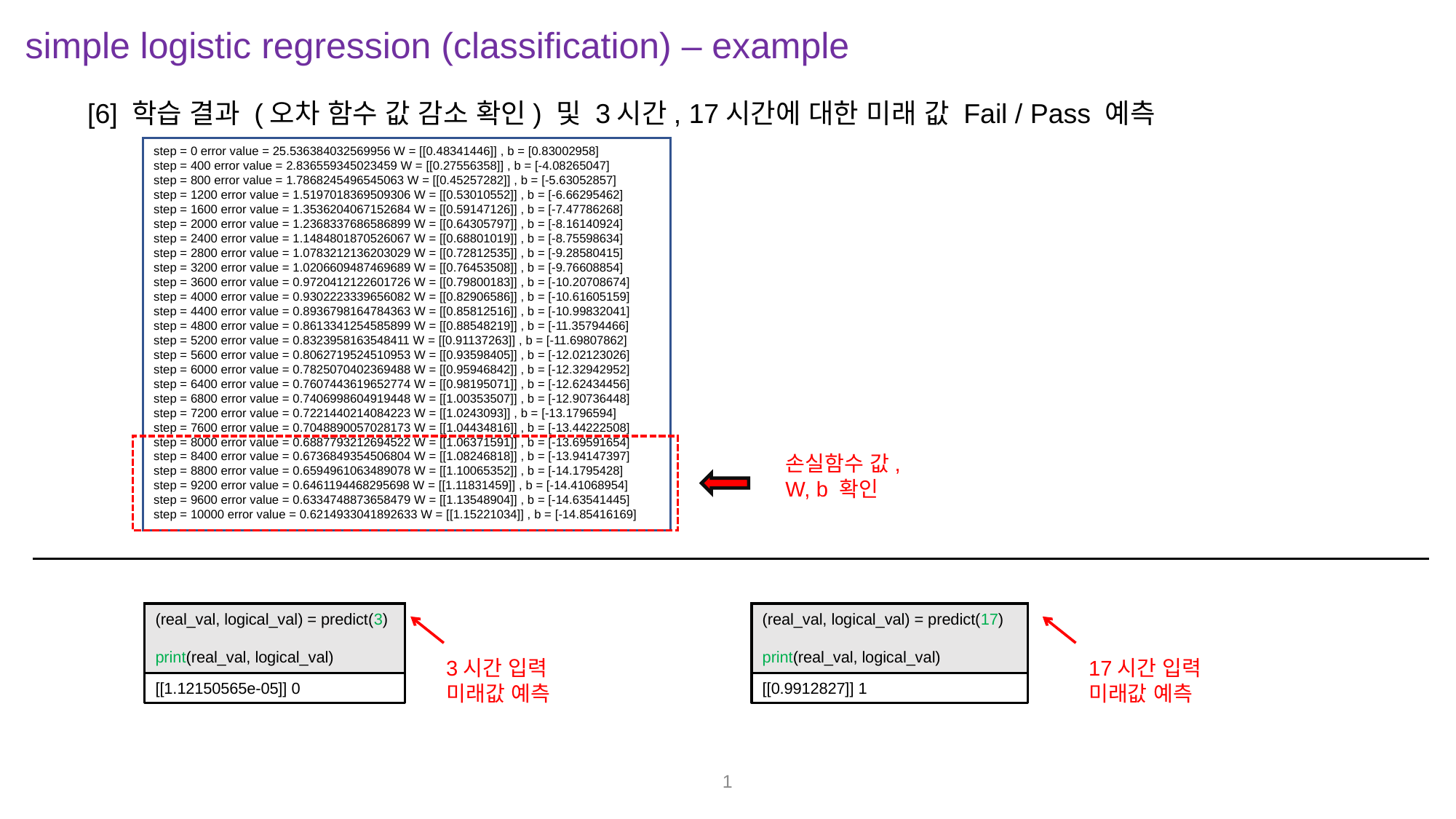

simple logistic regression (classification) – example
[6] 학습 결과 (오차 함수 값 감소 확인) 및 3시간, 17시간에 대한 미래 값 Fail / Pass 예측
step = 0 error value = 25.536384032569956 W = [[0.48341446]] , b = [0.83002958]
step = 400 error value = 2.836559345023459 W = [[0.27556358]] , b = [-4.08265047]
step = 800 error value = 1.7868245496545063 W = [[0.45257282]] , b = [-5.63052857]
step = 1200 error value = 1.5197018369509306 W = [[0.53010552]] , b = [-6.66295462]
step = 1600 error value = 1.3536204067152684 W = [[0.59147126]] , b = [-7.47786268]
step = 2000 error value = 1.2368337686586899 W = [[0.64305797]] , b = [-8.16140924]
step = 2400 error value = 1.1484801870526067 W = [[0.68801019]] , b = [-8.75598634]
step = 2800 error value = 1.0783212136203029 W = [[0.72812535]] , b = [-9.28580415]
step = 3200 error value = 1.0206609487469689 W = [[0.76453508]] , b = [-9.76608854]
step = 3600 error value = 0.9720412122601726 W = [[0.79800183]] , b = [-10.20708674]
step = 4000 error value = 0.9302223339656082 W = [[0.82906586]] , b = [-10.61605159]
step = 4400 error value = 0.8936798164784363 W = [[0.85812516]] , b = [-10.99832041]
step = 4800 error value = 0.8613341254585899 W = [[0.88548219]] , b = [-11.35794466]
step = 5200 error value = 0.8323958163548411 W = [[0.91137263]] , b = [-11.69807862]
step = 5600 error value = 0.8062719524510953 W = [[0.93598405]] , b = [-12.02123026]
step = 6000 error value = 0.7825070402369488 W = [[0.95946842]] , b = [-12.32942952]
step = 6400 error value = 0.7607443619652774 W = [[0.98195071]] , b = [-12.62434456]
step = 6800 error value = 0.7406998604919448 W = [[1.00353507]] , b = [-12.90736448]
step = 7200 error value = 0.7221440214084223 W = [[1.0243093]] , b = [-13.1796594]
step = 7600 error value = 0.7048890057028173 W = [[1.04434816]] , b = [-13.44222508]
step = 8000 error value = 0.6887793212694522 W = [[1.06371591]] , b = [-13.69591654]
step = 8400 error value = 0.6736849354506804 W = [[1.08246818]] , b = [-13.94147397]
step = 8800 error value = 0.6594961063489078 W = [[1.10065352]] , b = [-14.1795428]
step = 9200 error value = 0.6461194468295698 W = [[1.11831459]] , b = [-14.41068954]
step = 9600 error value = 0.6334748873658479 W = [[1.13548904]] , b = [-14.63541445]
step = 10000 error value = 0.6214933041892633 W = [[1.15221034]] , b = [-14.85416169]

손실함수 값,
W, b 확인

(real_val, logical_val) = predict(3)

print(real_val, logical_val)
[[1.12150565e-05]] 0
(real_val, logical_val) = predict(17)

print(real_val, logical_val)
[[0.9912827]] 1
3시간 입력
미래값 예측
17시간 입력
미래값 예측
1